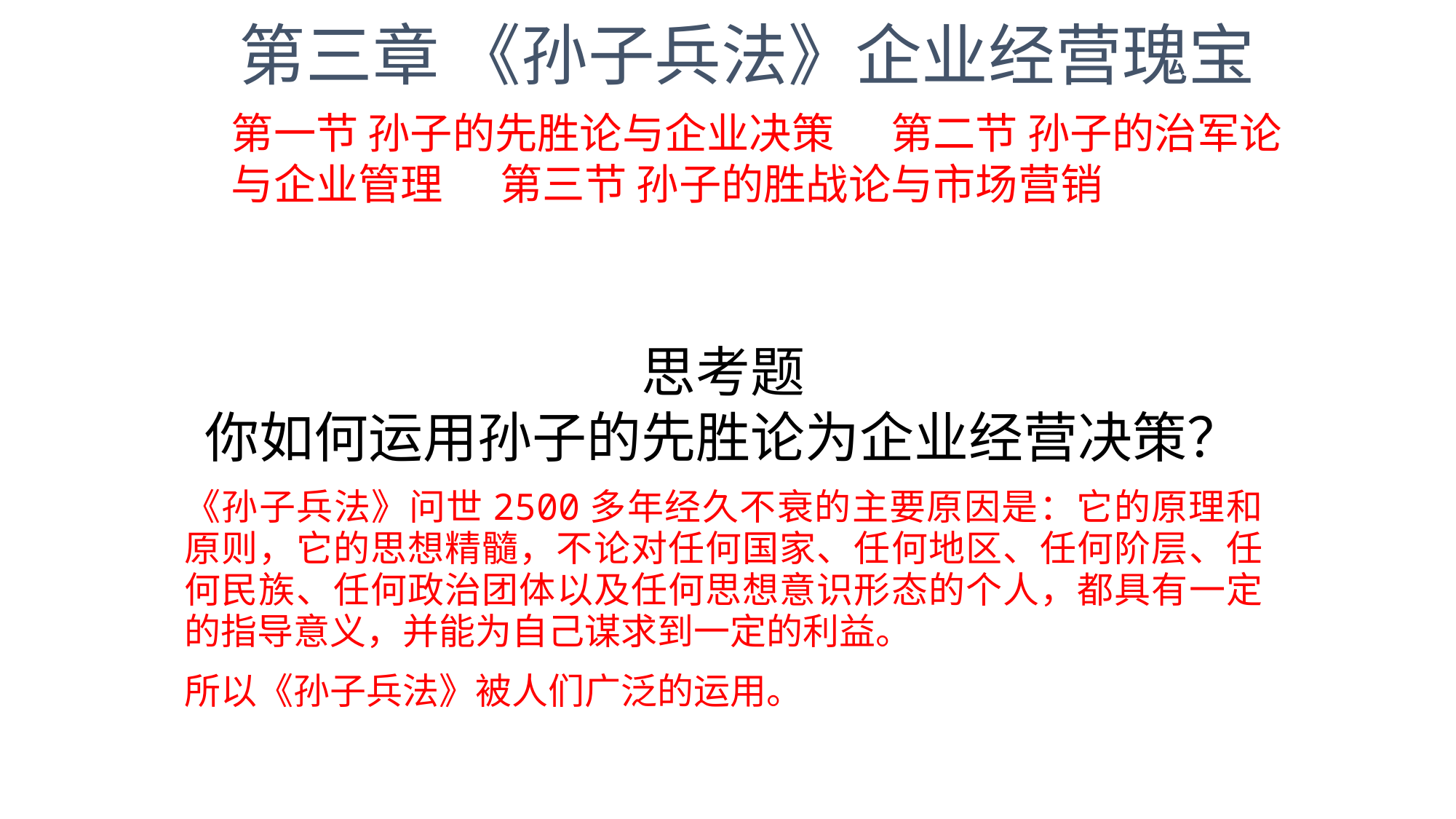

第三章 《孙子兵法》企业经营瑰宝
第一节 孙子的先胜论与企业决策      第二节 孙子的治军论与企业管理      第三节 孙子的胜战论与市场营销
思考题
你如何运用孙子的先胜论为企业经营决策？
《孙子兵法》问世2500多年经久不衰的主要原因是：它的原理和原则，它的思想精髓，不论对任何国家、任何地区、任何阶层、任何民族、任何政治团体以及任何思想意识形态的个人，都具有一定的指导意义，并能为自己谋求到一定的利益。
所以《孙子兵法》被人们广泛的运用。